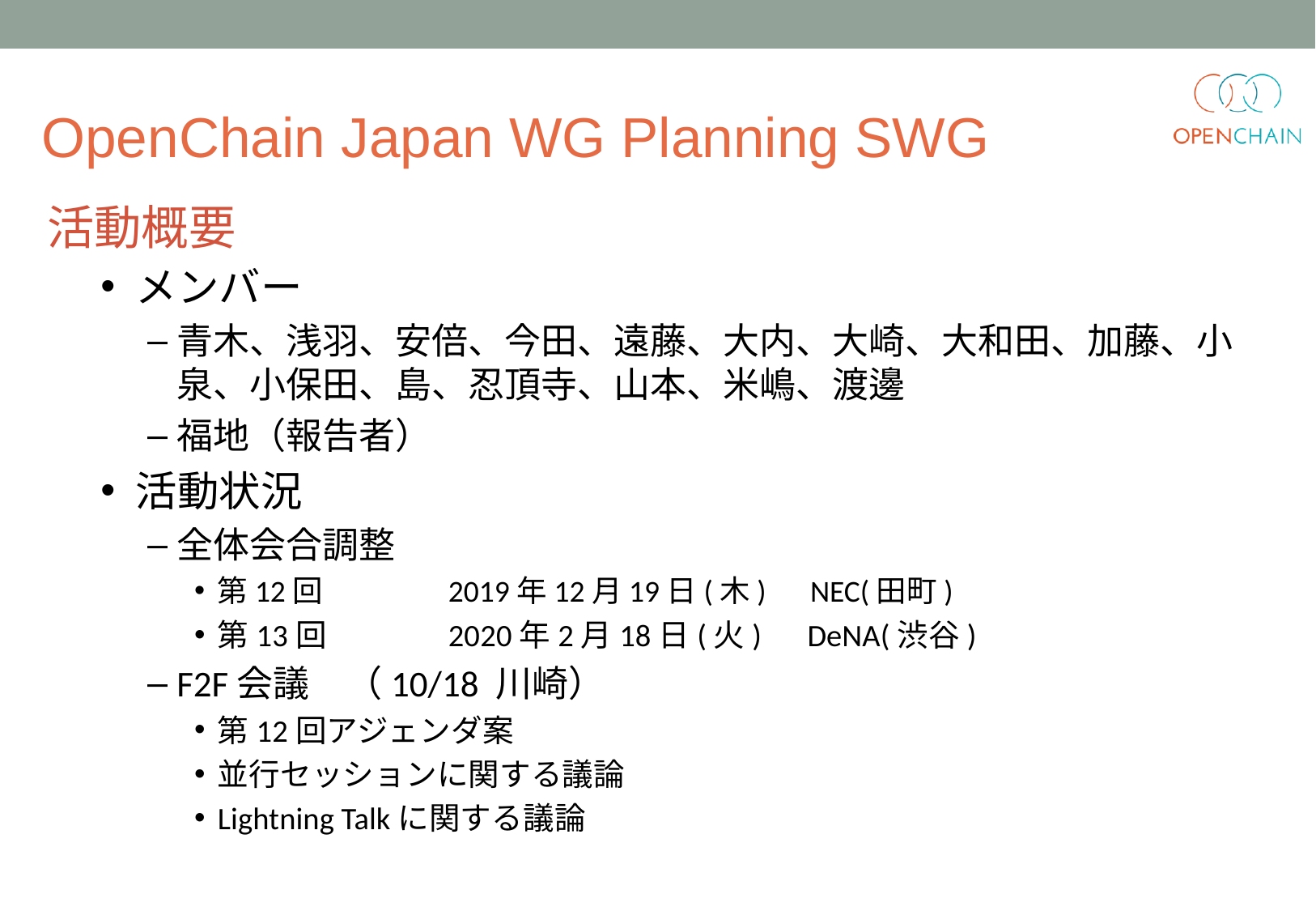

OpenChain Japan WG Planning SWG
活動概要
メンバー
青木、浅羽、安倍、今田、遠藤、大内、大崎、大和田、加藤、小泉、小保田、島、忍頂寺、山本、米嶋、渡邊
福地（報告者）
活動状況
全体会合調整
第12回　	2019年12月19日(木)　NEC(田町)
第13回　	2020年2月18日(火)　DeNA(渋谷)
F2F会議　（10/18 川崎）
第12回アジェンダ案
並行セッションに関する議論
Lightning Talkに関する議論